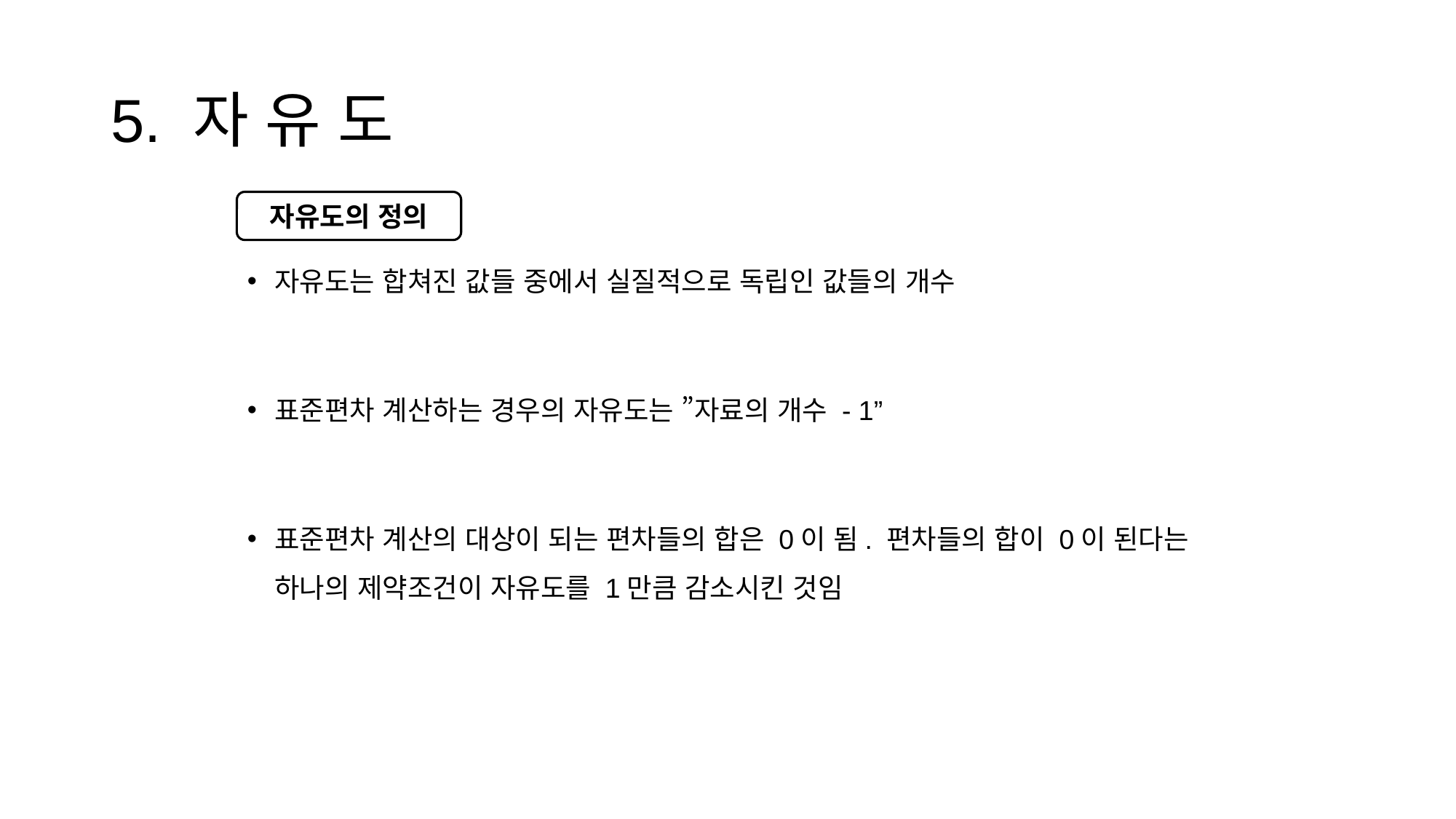

# 5. 자 유 도

자유도는 합쳐진 값들 중에서 실질적으로 독립인 값들의 개수

표준편차 계산하는 경우의 자유도는 ”자료의 개수 - 1”

표준편차 계산의 대상이 되는 편차들의 합은 0이 됨. 편차들의 합이 0이 된다는 하나의 제약조건이 자유도를 1만큼 감소시킨 것임
자유도의 정의